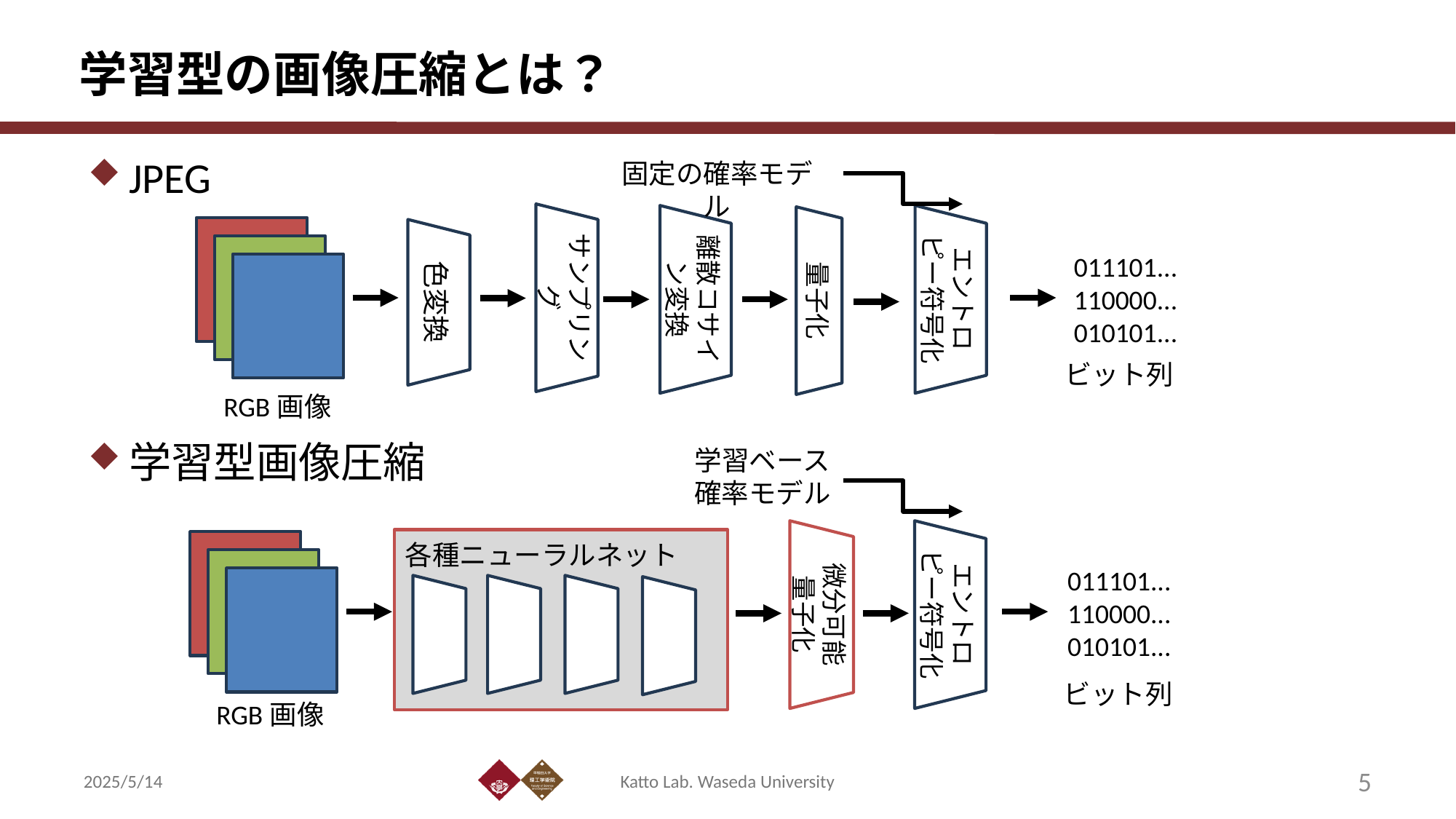

# 学習型の画像圧縮とは？
JPEG
固定の確率モデル

011101...
110000...
010101...

離散コサイン変換
エントロピー符号化
サンプリング
色変換
量子化
ビット列
RGB画像
学習型画像圧縮
学習ベース
確率モデル
各種ニューラルネット

011101...
110000...
010101...

エントロピー符号化
微分可能
量子化

ビット列
RGB画像
2025/5/14
Katto Lab. Waseda University
5